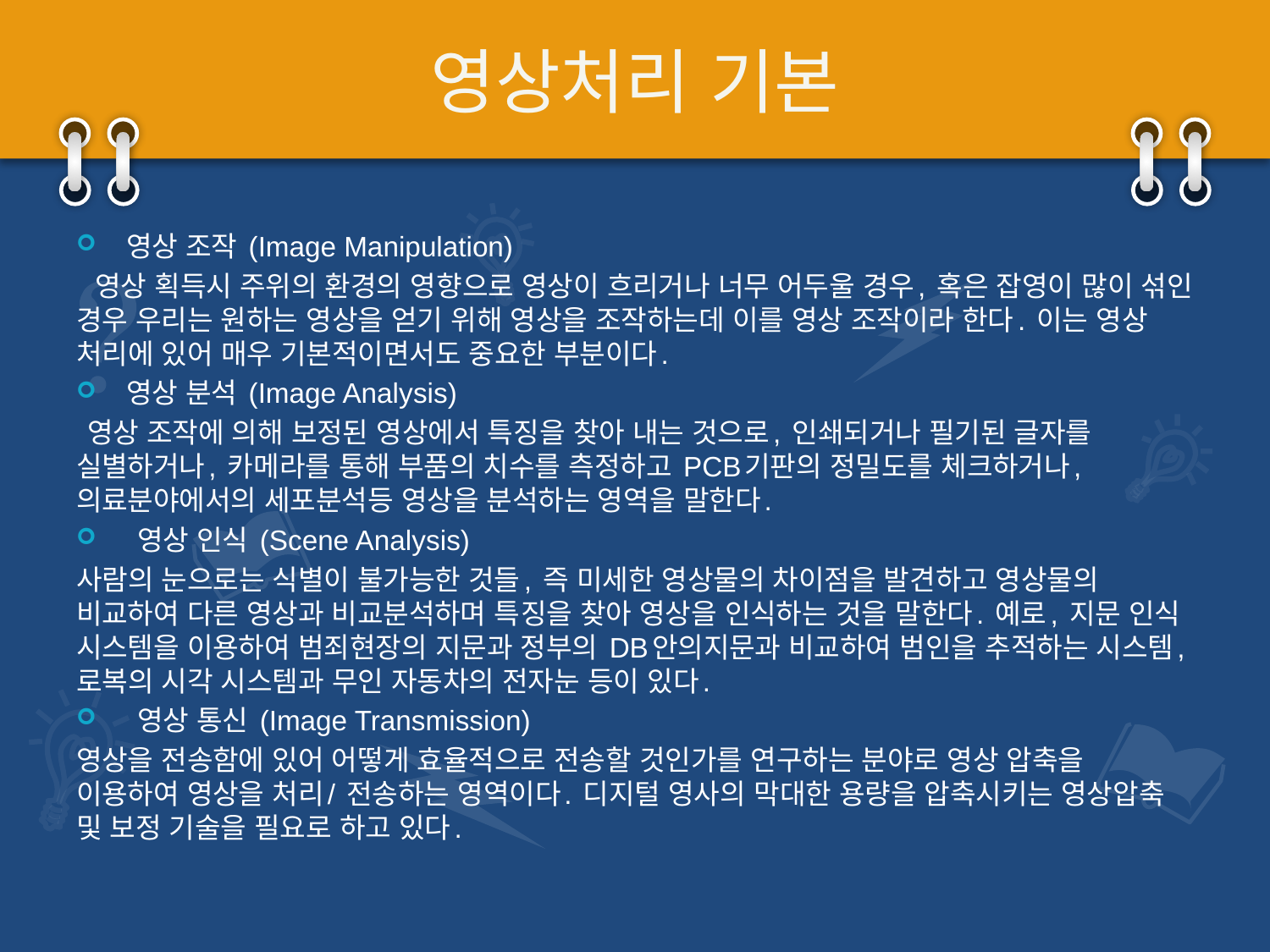

# 영상처리 기본
영상 조작 (Image Manipulation)
  영상 획득시 주위의 환경의 영향으로 영상이 흐리거나 너무 어두울 경우, 혹은 잡영이 많이 섞인 경우 우리는 원하는 영상을 얻기 위해 영상을 조작하는데 이를 영상 조작이라 한다. 이는 영상 처리에 있어 매우 기본적이면서도 중요한 부분이다.
영상 분석 (Image Analysis)
 영상 조작에 의해 보정된 영상에서 특징을 찾아 내는 것으로, 인쇄되거나 필기된 글자를 실별하거나, 카메라를 통해 부품의 치수를 측정하고 PCB기판의 정밀도를 체크하거나, 의료분야에서의 세포분석등 영상을 분석하는 영역을 말한다.
 영상 인식 (Scene Analysis)
사람의 눈으로는 식별이 불가능한 것들, 즉 미세한 영상물의 차이점을 발견하고 영상물의 비교하여 다른 영상과 비교분석하며 특징을 찾아 영상을 인식하는 것을 말한다. 예로, 지문 인식 시스템을 이용하여 범죄현장의 지문과 정부의 DB안의지문과 비교하여 범인을 추적하는 시스템, 로복의 시각 시스템과 무인 자동차의 전자눈 등이 있다.
 영상 통신 (Image Transmission)
영상을 전송함에 있어 어떻게 효율적으로 전송할 것인가를 연구하는 분야로 영상 압축을 이용하여 영상을 처리/ 전송하는 영역이다. 디지털 영사의 막대한 용량을 압축시키는 영상압축 및 보정 기술을 필요로 하고 있다.